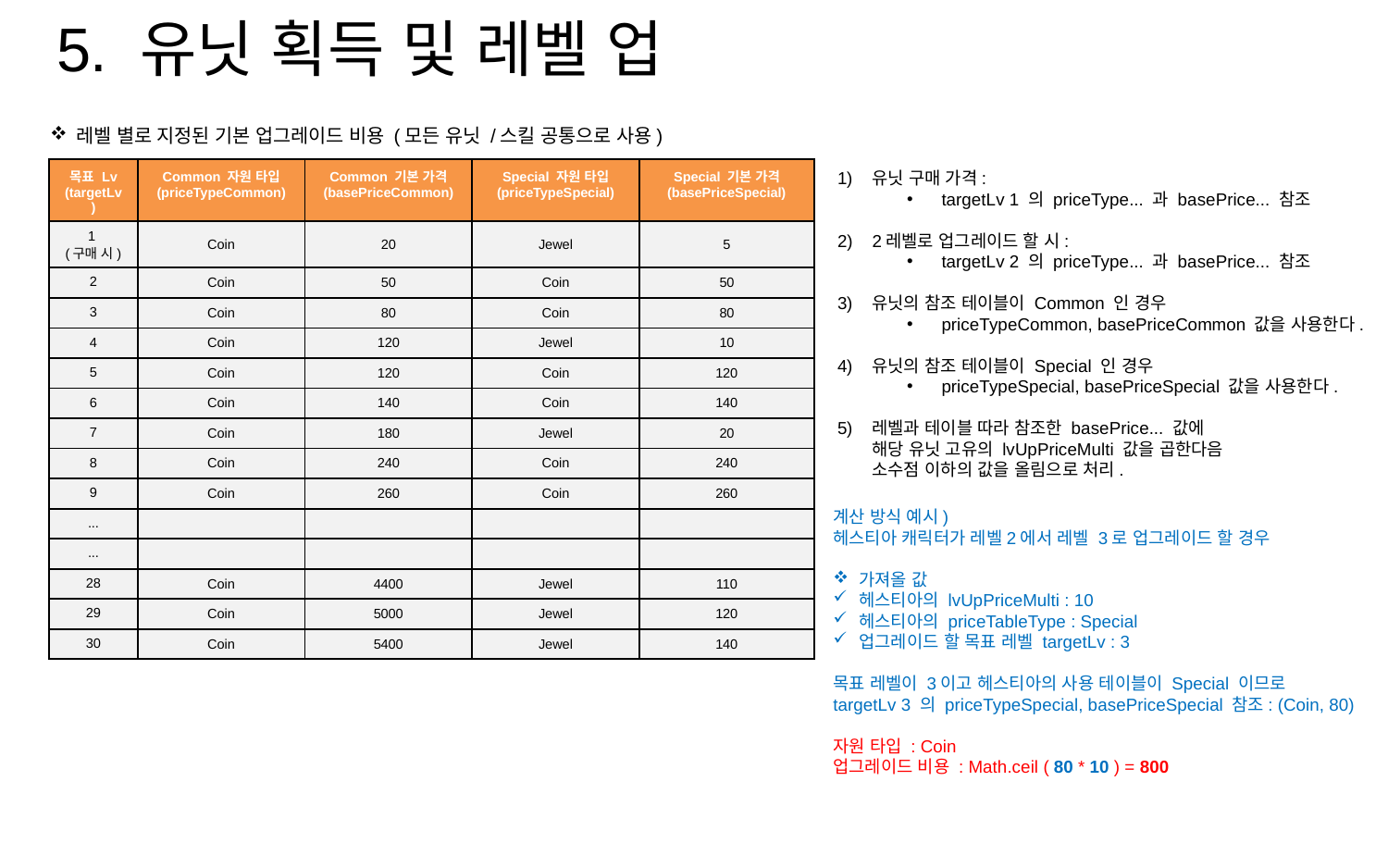

5. 유닛 획득 및 레벨 업
레벨 별로 지정된 기본 업그레이드 비용 (모든 유닛 /스킬 공통으로 사용)
| 목표 Lv (targetLv) | Common 자원 타입 (priceTypeCommon) | Common 기본 가격 (basePriceCommon) | Special 자원 타입 (priceTypeSpecial) | Special 기본 가격 (basePriceSpecial) |
| --- | --- | --- | --- | --- |
| 1 (구매 시) | Coin | 20 | Jewel | 5 |
| 2 | Coin | 50 | Coin | 50 |
| 3 | Coin | 80 | Coin | 80 |
| 4 | Coin | 120 | Jewel | 10 |
| 5 | Coin | 120 | Coin | 120 |
| 6 | Coin | 140 | Coin | 140 |
| 7 | Coin | 180 | Jewel | 20 |
| 8 | Coin | 240 | Coin | 240 |
| 9 | Coin | 260 | Coin | 260 |
| ... |  |  |  |  |
| ... |  |  |  |  |
| 28 | Coin | 4400 | Jewel | 110 |
| 29 | Coin | 5000 | Jewel | 120 |
| 30 | Coin | 5400 | Jewel | 140 |
유닛 구매 가격:
targetLv 1 의 priceType... 과 basePrice... 참조

2레벨로 업그레이드 할 시:
targetLv 2 의 priceType... 과 basePrice... 참조

유닛의 참조 테이블이 Common 인 경우
priceTypeCommon, basePriceCommon 값을 사용한다.

유닛의 참조 테이블이 Special 인 경우
priceTypeSpecial, basePriceSpecial 값을 사용한다.

레벨과 테이블 따라 참조한 basePrice... 값에
해당 유닛 고유의 lvUpPriceMulti 값을 곱한다음
소수점 이하의 값을 올림으로 처리.

계산 방식 예시)
헤스티아 캐릭터가 레벨2에서 레벨 3로 업그레이드 할 경우

가져올 값
헤스티아의 lvUpPriceMulti : 10
헤스티아의 priceTableType : Special
업그레이드 할 목표 레벨 targetLv : 3

목표 레벨이 3이고 헤스티아의 사용 테이블이 Special 이므로
targetLv 3 의 priceTypeSpecial, basePriceSpecial 참조: (Coin, 80)

자원 타입 : Coin
업그레이드 비용 : Math.ceil ( 80 * 10 ) = 800